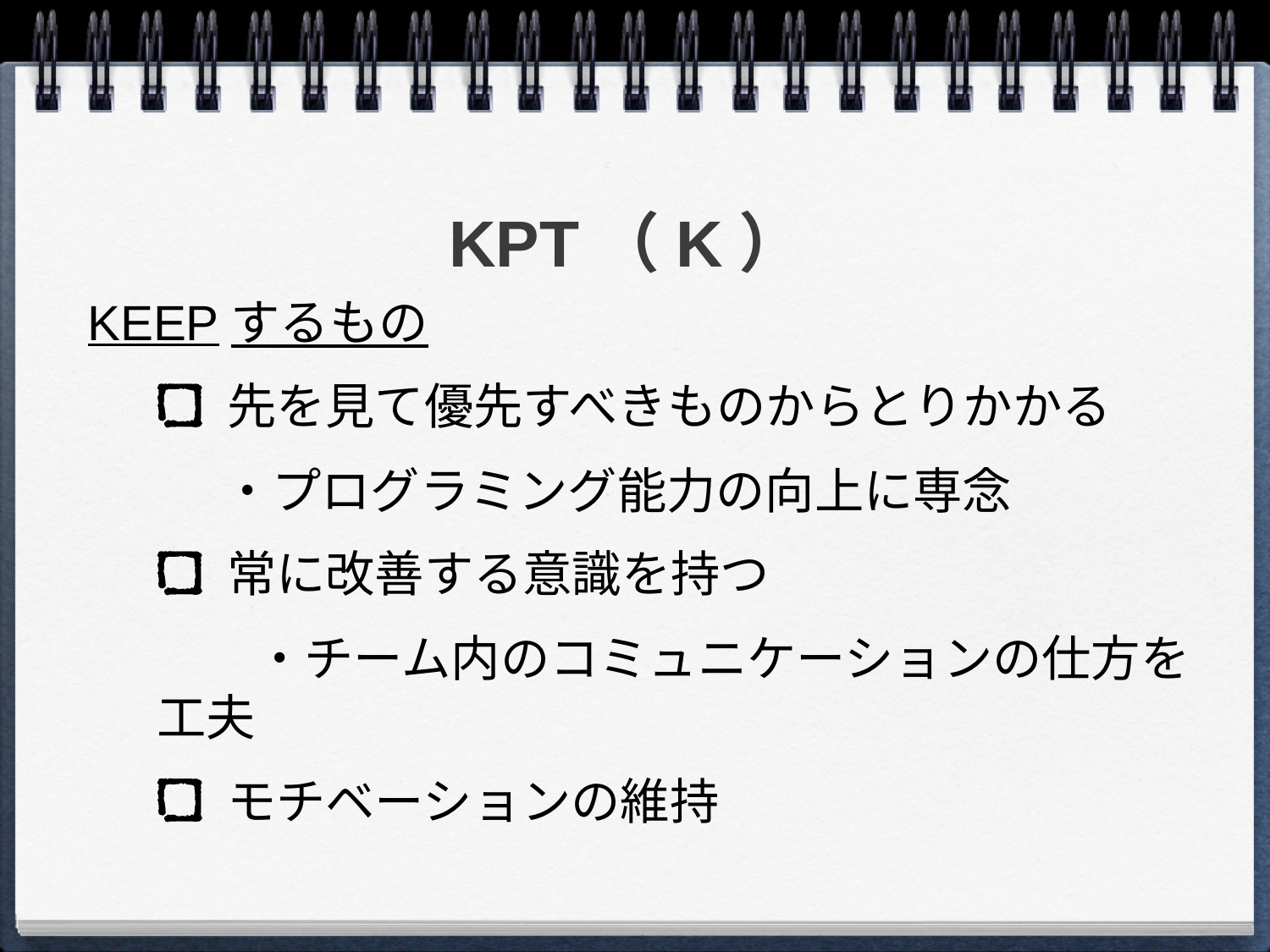

# KPT（K）
KEEPするもの
先を見て優先すべきものからとりかかる
・プログラミング能力の向上に専念
常に改善する意識を持つ
　　・チーム内のコミュニケーションの仕方を工夫
モチベーションの維持